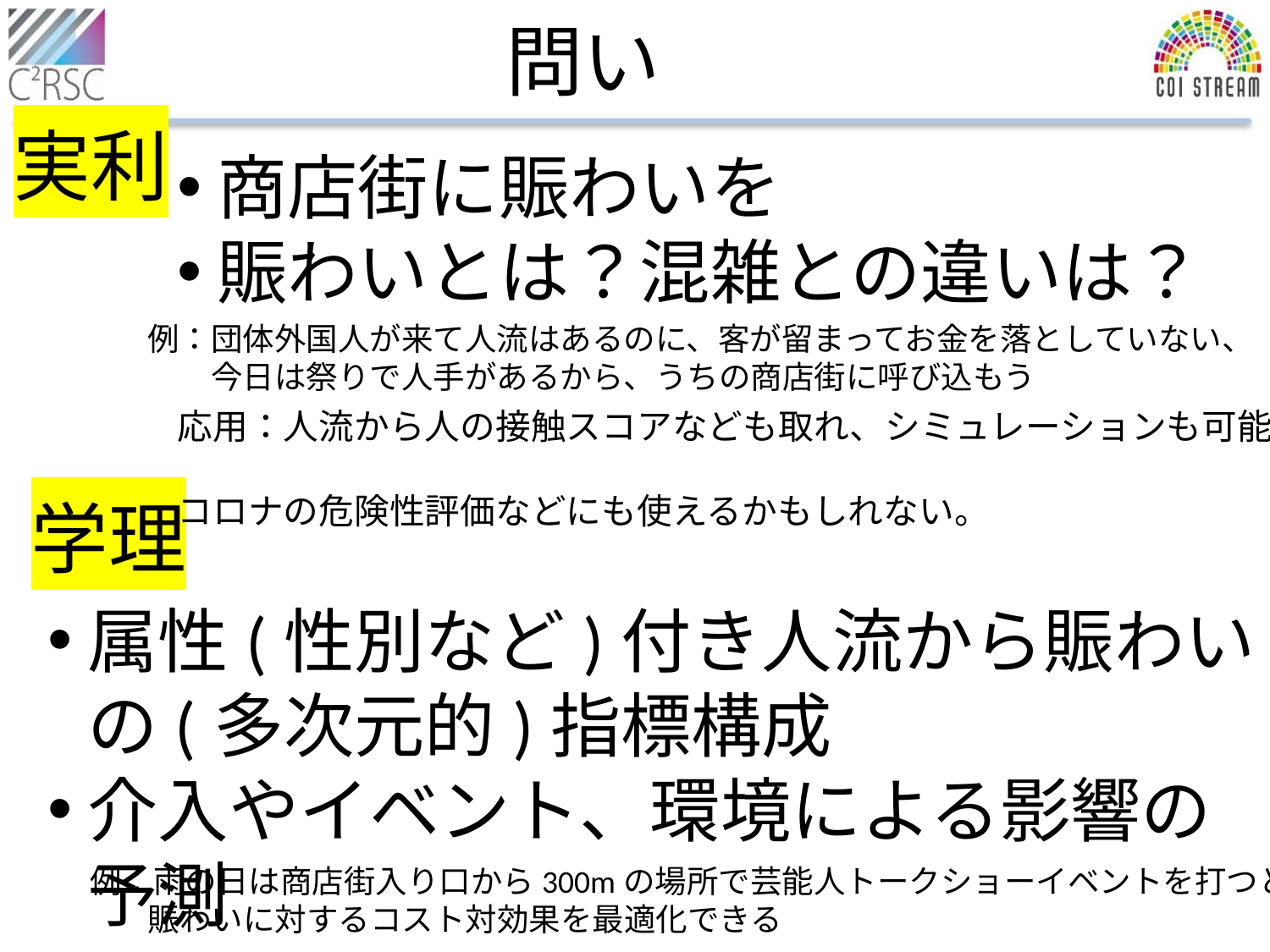

問い
実利
商店街に賑わいを
賑わいとは？混雑との違いは？
例：団体外国人が来て人流はあるのに、客が留まってお金を落としていない、
　　今日は祭りで人手があるから、うちの商店街に呼び込もう
応用：人流から人の接触スコアなども取れ、シミュレーションも可能なので、
コロナの危険性評価などにも使えるかもしれない。
学理
属性(性別など)付き人流から賑わいの(多次元的)指標構成
介入やイベント、環境による影響の予測
例：雨の日は商店街入り口から300mの場所で芸能人トークショーイベントを打つと
       賑わいに対するコスト対効果を最適化できる